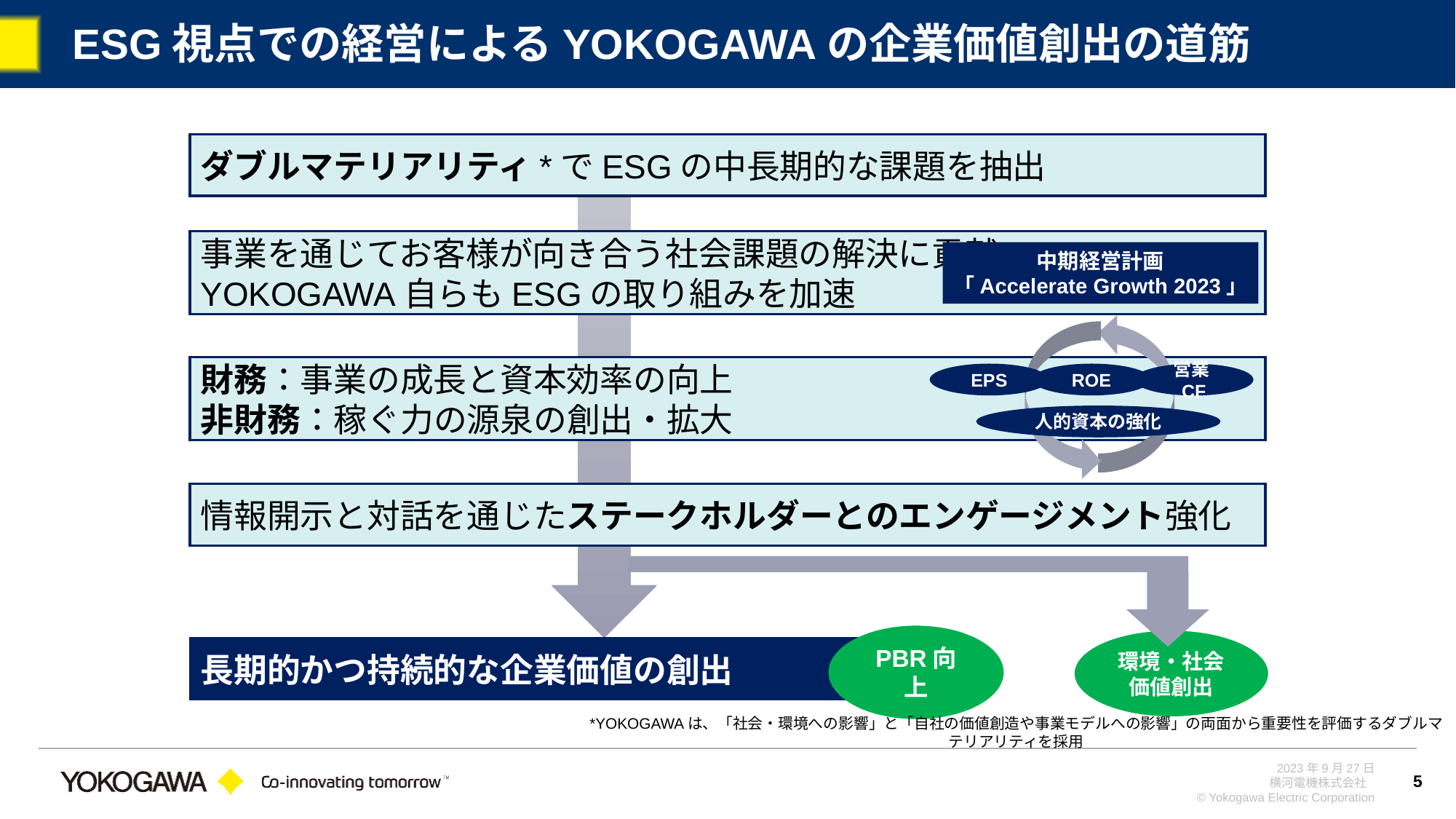

# ESG視点での経営によるYOKOGAWAの企業価値創出の道筋
ダブルマテリアリティ*でESGの中長期的な課題を抽出

事業を通じてお客様が向き合う社会課題の解決に貢献
YOKOGAWA自らもESGの取り組みを加速
中期経営計画
「Accelerate Growth 2023」

財務：事業の成長と資本効率の向上
非財務：稼ぐ力の源泉の創出・拡大
EPS
ROE
営業CF
人的資本の強化
情報開示と対話を通じたステークホルダーとのエンゲージメント強化

PBR向上
環境・社会価値創出
長期的かつ持続的な企業価値の創出
*YOKOGAWAは、「社会・環境への影響」と「自社の価値創造や事業モデルへの影響」の両面から重要性を評価するダブルマテリアリティを採用
5